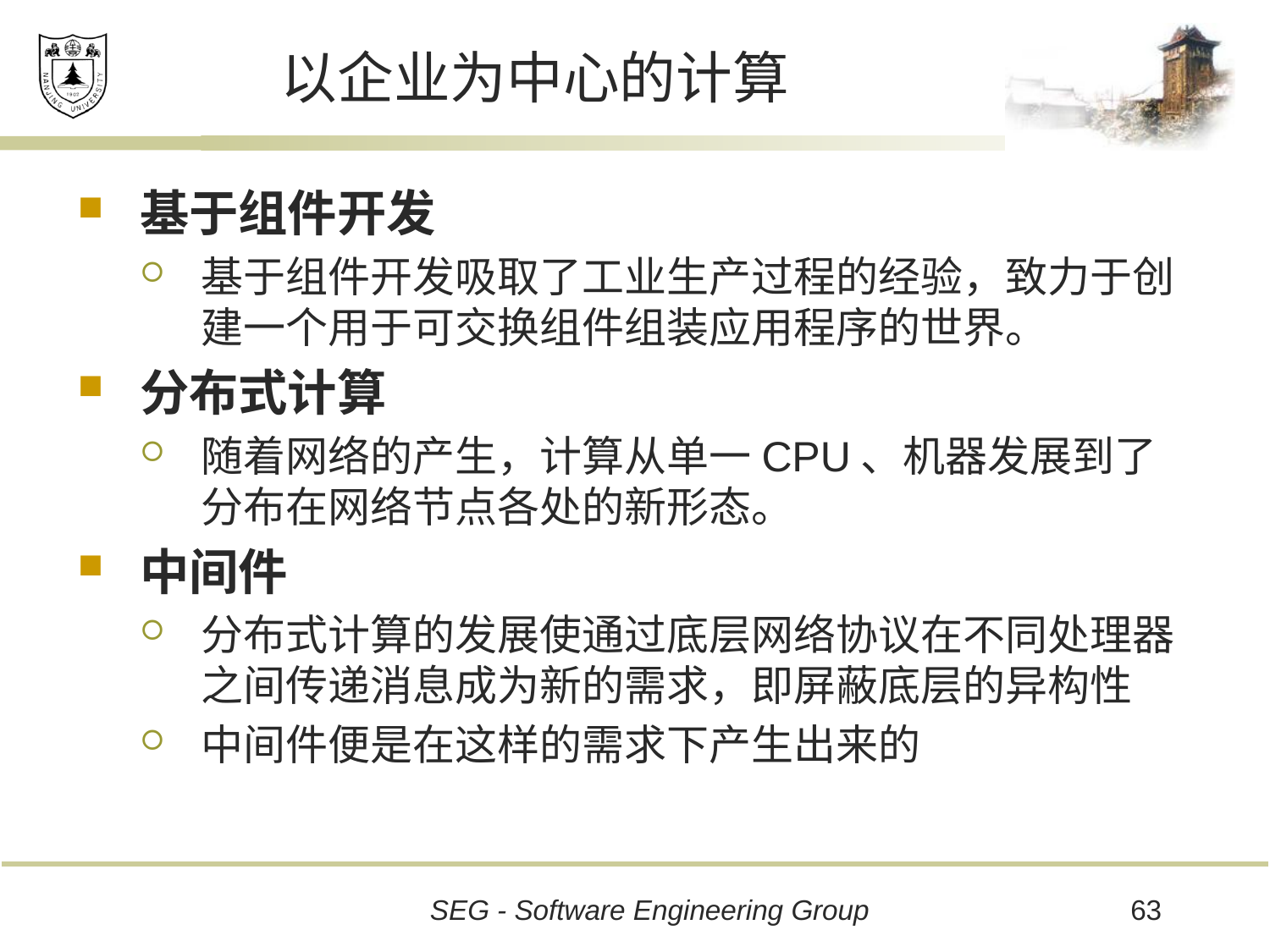

# 以企业为中心的计算
基于组件开发
基于组件开发吸取了工业生产过程的经验，致力于创建一个用于可交换组件组装应用程序的世界。
分布式计算
随着网络的产生，计算从单一CPU、机器发展到了分布在网络节点各处的新形态。
中间件
分布式计算的发展使通过底层网络协议在不同处理器之间传递消息成为新的需求，即屏蔽底层的异构性
中间件便是在这样的需求下产生出来的
63
SEG - Software Engineering Group